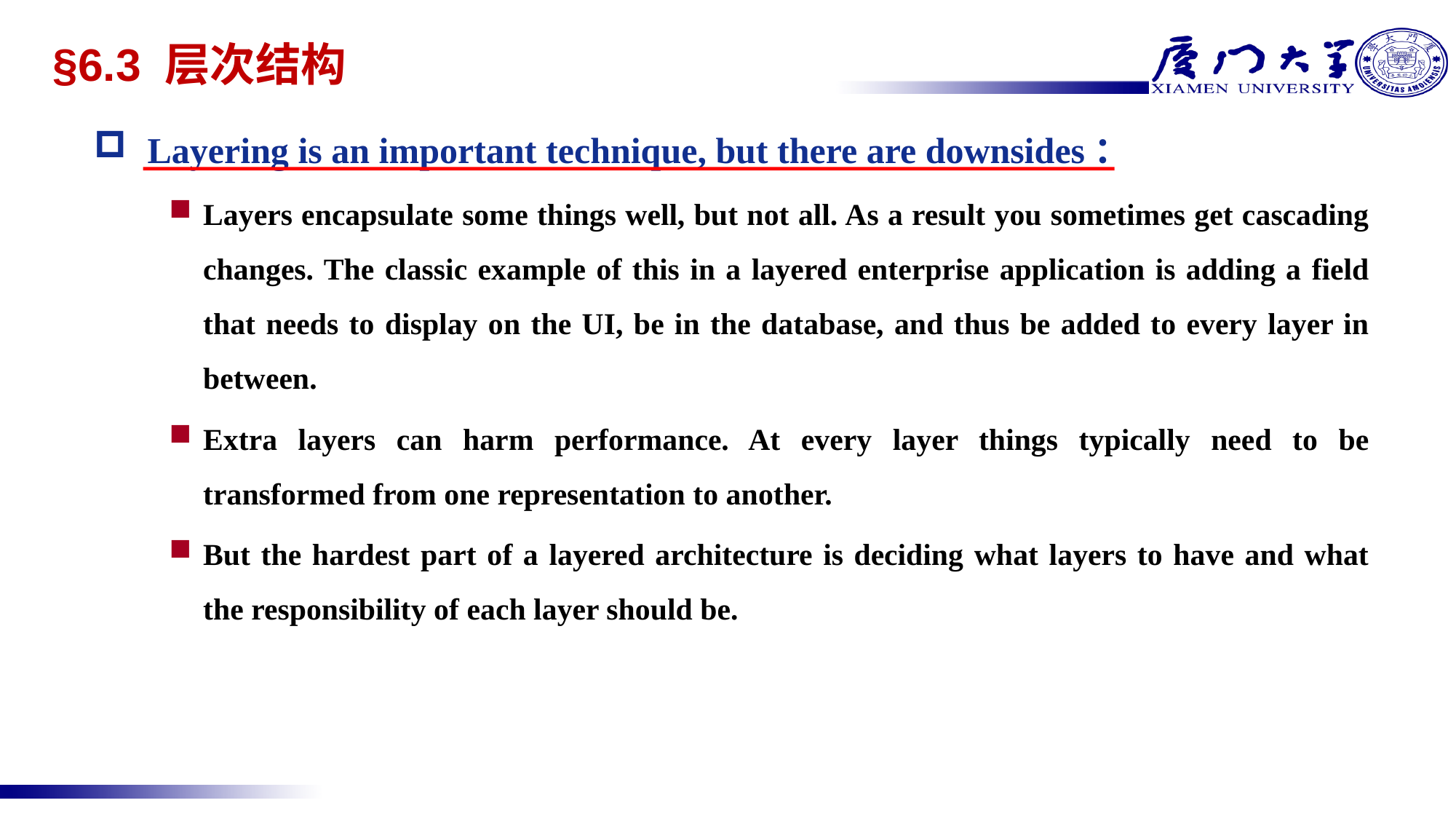

# §6.3 层次结构
Layering is an important technique, but there are downsides：
Layers encapsulate some things well, but not all. As a result you sometimes get cascading changes. The classic example of this in a layered enterprise application is adding a field that needs to display on the UI, be in the database, and thus be added to every layer in between.
Extra layers can harm performance. At every layer things typically need to be transformed from one representation to another.
But the hardest part of a layered architecture is deciding what layers to have and what the responsibility of each layer should be.